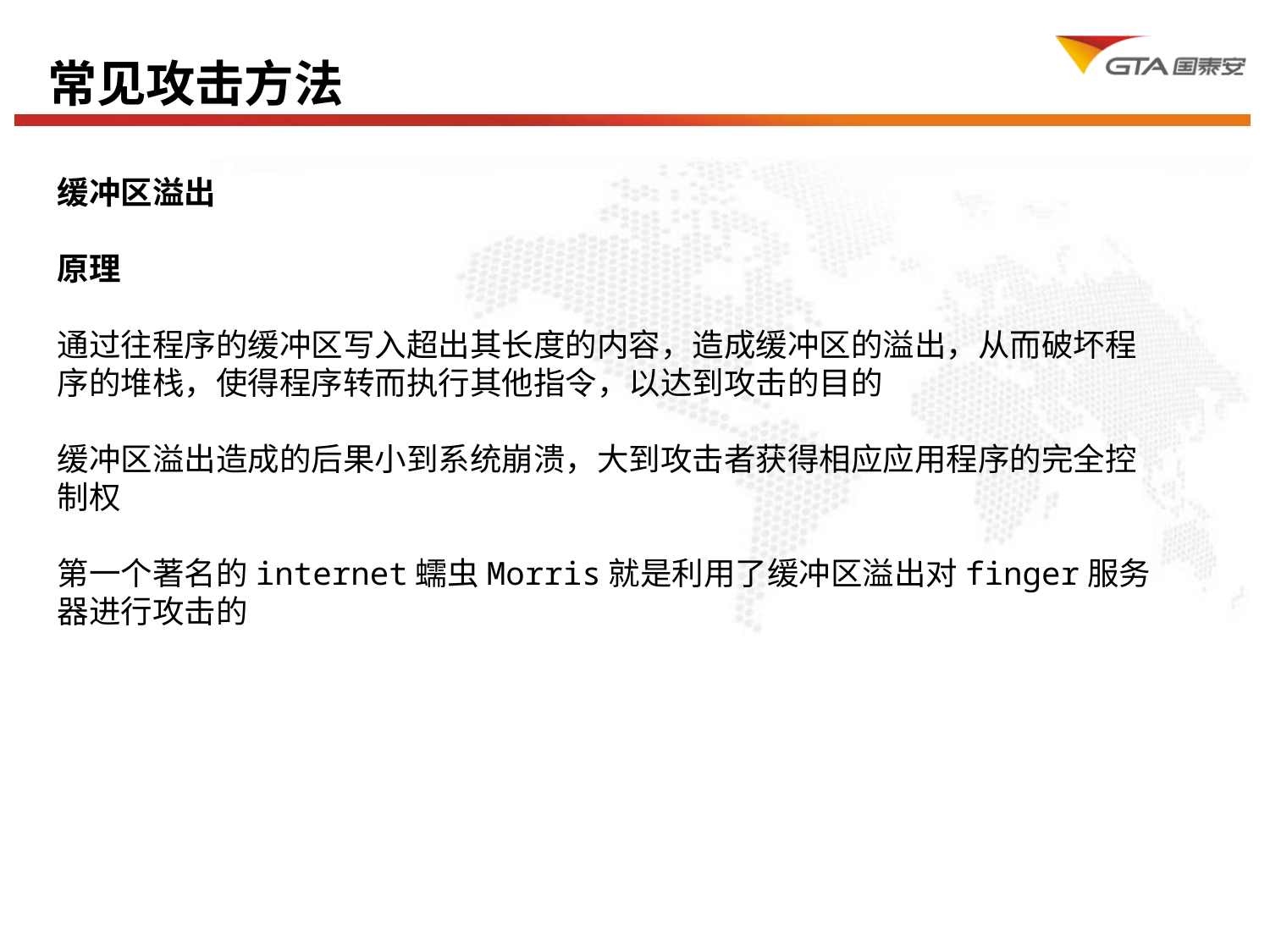

四、工作规划和展望
常见攻击方法工作规划和展望
缓冲区溢出

原理

通过往程序的缓冲区写入超出其长度的内容，造成缓冲区的溢出，从而破坏程序的堆栈，使得程序转而执行其他指令，以达到攻击的目的

缓冲区溢出造成的后果小到系统崩溃，大到攻击者获得相应应用程序的完全控制权

第一个著名的internet蠕虫Morris就是利用了缓冲区溢出对finger服务器进行攻击的